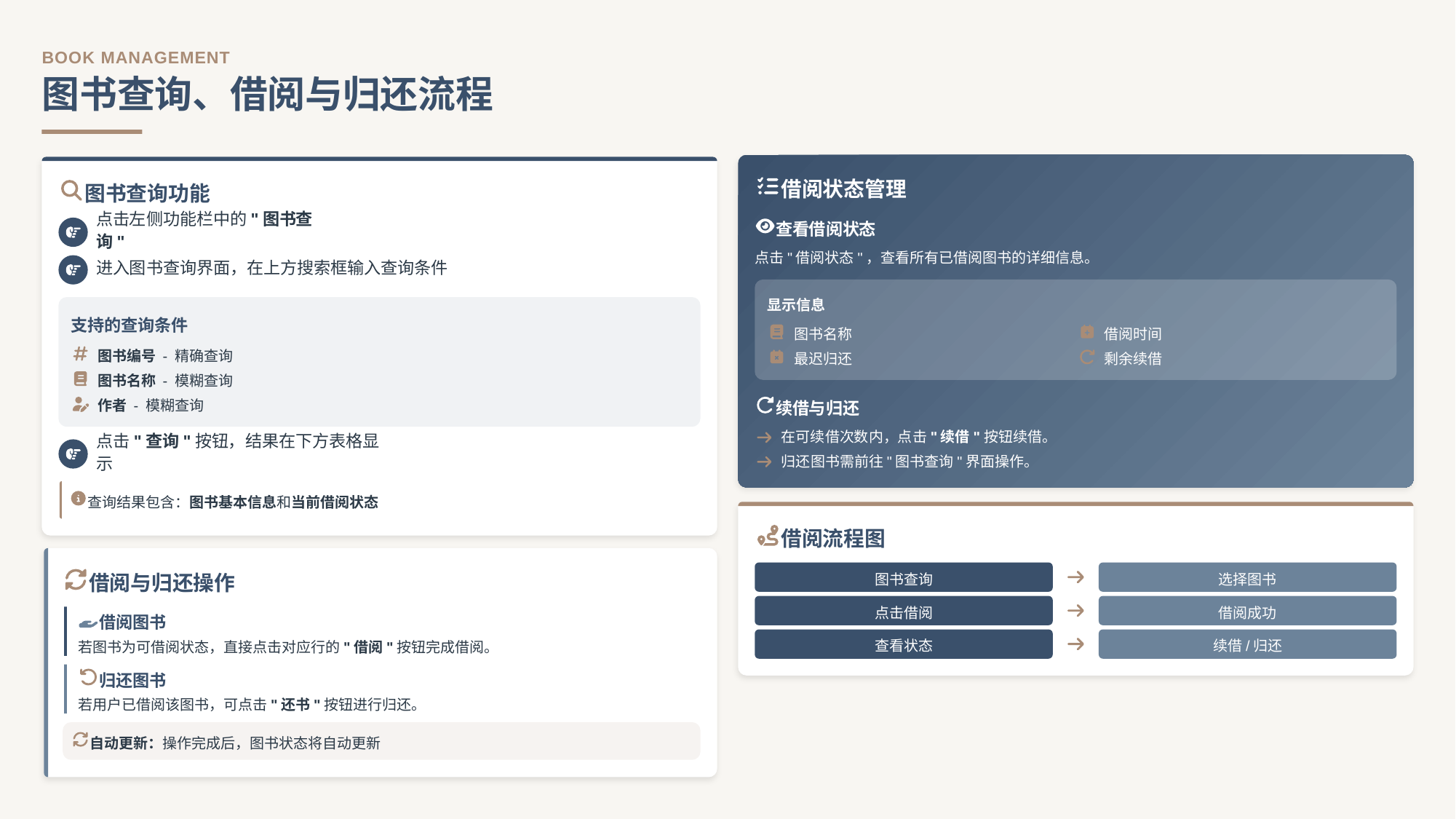

BOOK MANAGEMENT
图书查询、借阅与归还流程

借阅状态管理
图书查询功能

查看借阅状态

点击左侧功能栏中的"图书查询"

点击"借阅状态"，查看所有已借阅图书的详细信息。

进入图书查询界面，在上方搜索框输入查询条件

显示信息

支持的查询条件
图书名称
借阅时间

图书编号 - 精确查询

最迟归还
剩余续借

图书名称 - 模糊查询

续借与归还
作者 - 模糊查询

在可续借次数内，点击"续借"按钮续借。

点击"查询"按钮，结果在下方表格显示

归还图书需前往"图书查询"界面操作。

查询结果包含：图书基本信息和当前借阅状态

借阅流程图

图书查询

选择图书

借阅与归还操作

点击借阅

借阅成功

借阅图书

查看状态

续借/归还

若图书为可借阅状态，直接点击对应行的"借阅"按钮完成借阅。

归还图书

若用户已借阅该图书，可点击"还书"按钮进行归还。

自动更新：操作完成后，图书状态将自动更新